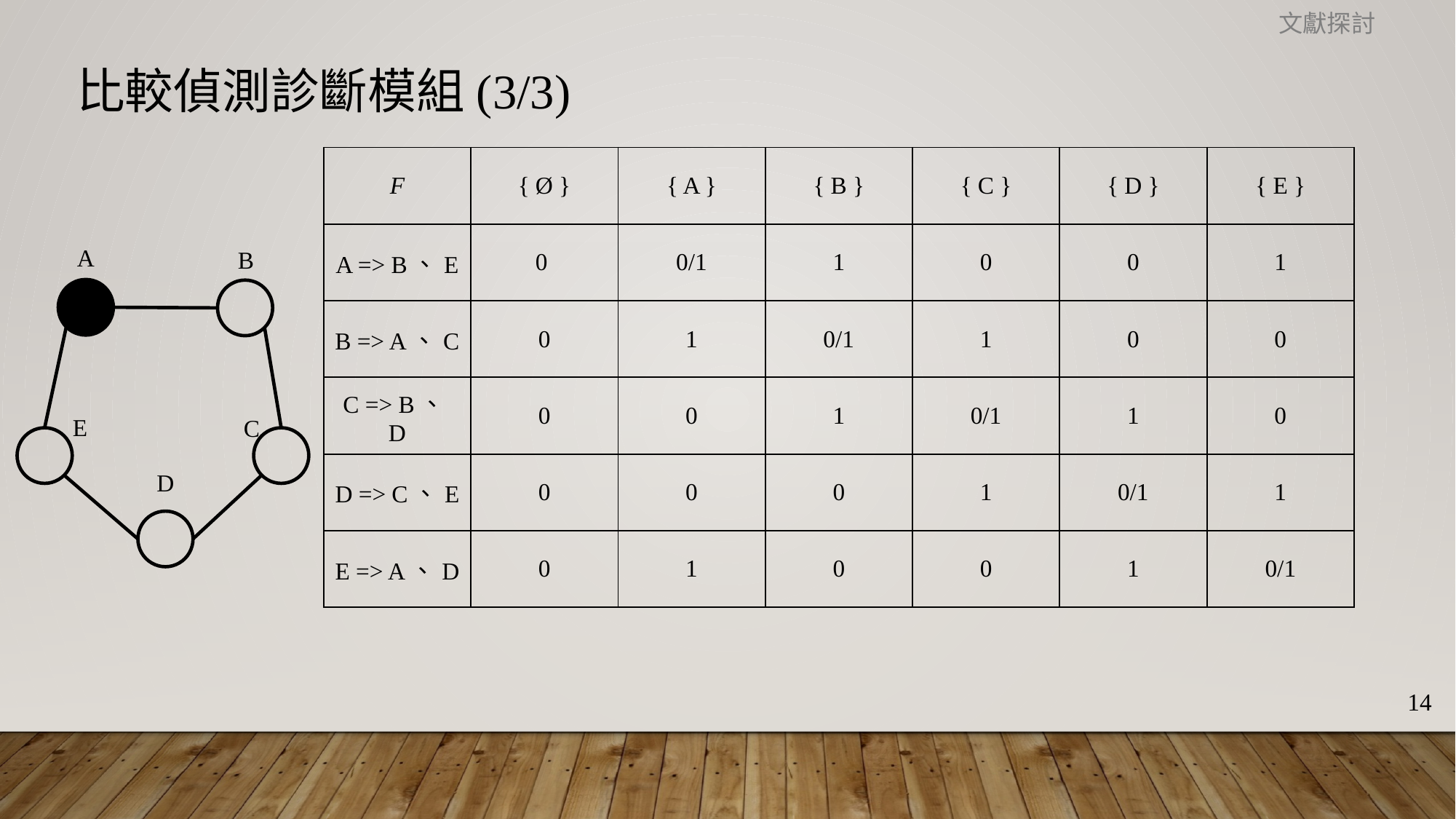

文獻探討
比較偵測診斷模組(3/3)
| F | { Ø } | { A } | { B } | { C } | { D } | { E } |
| --- | --- | --- | --- | --- | --- | --- |
| A => B、E | 0 | 0/1 | 1 | 0 | 0 | 1 |
| B => A、C | 0 | 1 | 0/1 | 1 | 0 | 0 |
| C => B、D | 0 | 0 | 1 | 0/1 | 1 | 0 |
| D => C、E | 0 | 0 | 0 | 1 | 0/1 | 1 |
| E => A、D | 0 | 1 | 0 | 0 | 1 | 0/1 |
A
B

E
C

D

14